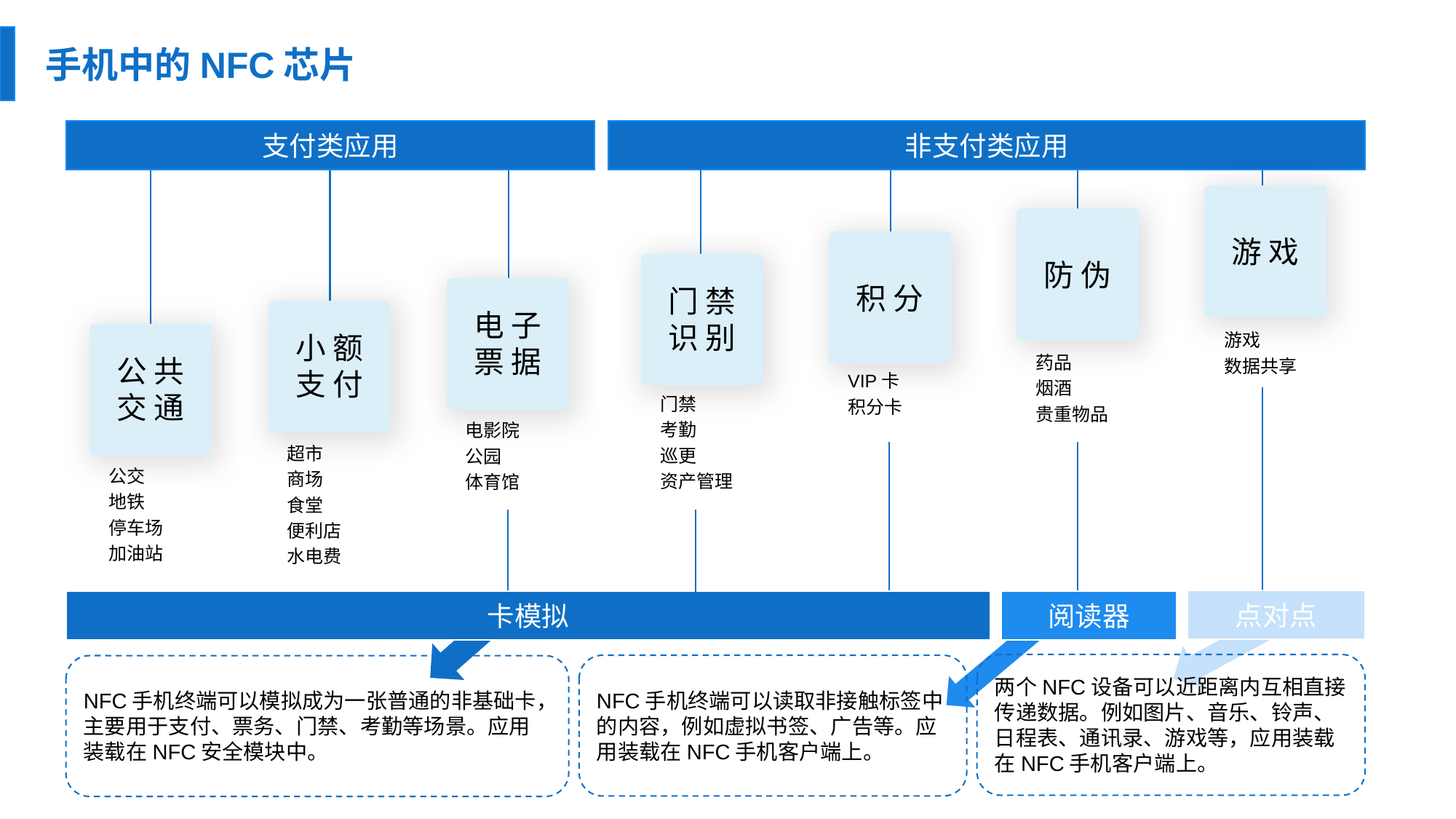

手机中的NFC芯片
非支付类应用
支付类应用

游 戏

防 伪

积 分

门 禁识 别

电 子票 据

小 额支 付
游戏
数据共享

公 共
交 通
药品
烟酒
贵重物品
VIP卡
积分卡
门禁
考勤
巡更
资产管理
电影院
公园
体育馆
超市
商场
食堂
便利店
水电费
公交
地铁
停车场
加油站
点对点
阅读器
卡模拟

两个NFC设备可以近距离内互相直接传递数据。例如图片、音乐、铃声、日程表、通讯录、游戏等，应用装载在NFC手机客户端上。
NFC手机终端可以读取非接触标签中的内容，例如虚拟书签、广告等。应用装载在NFC手机客户端上。
NFC手机终端可以模拟成为一张普通的非基础卡，主要用于支付、票务、门禁、考勤等场景。应用装载在NFC安全模块中。